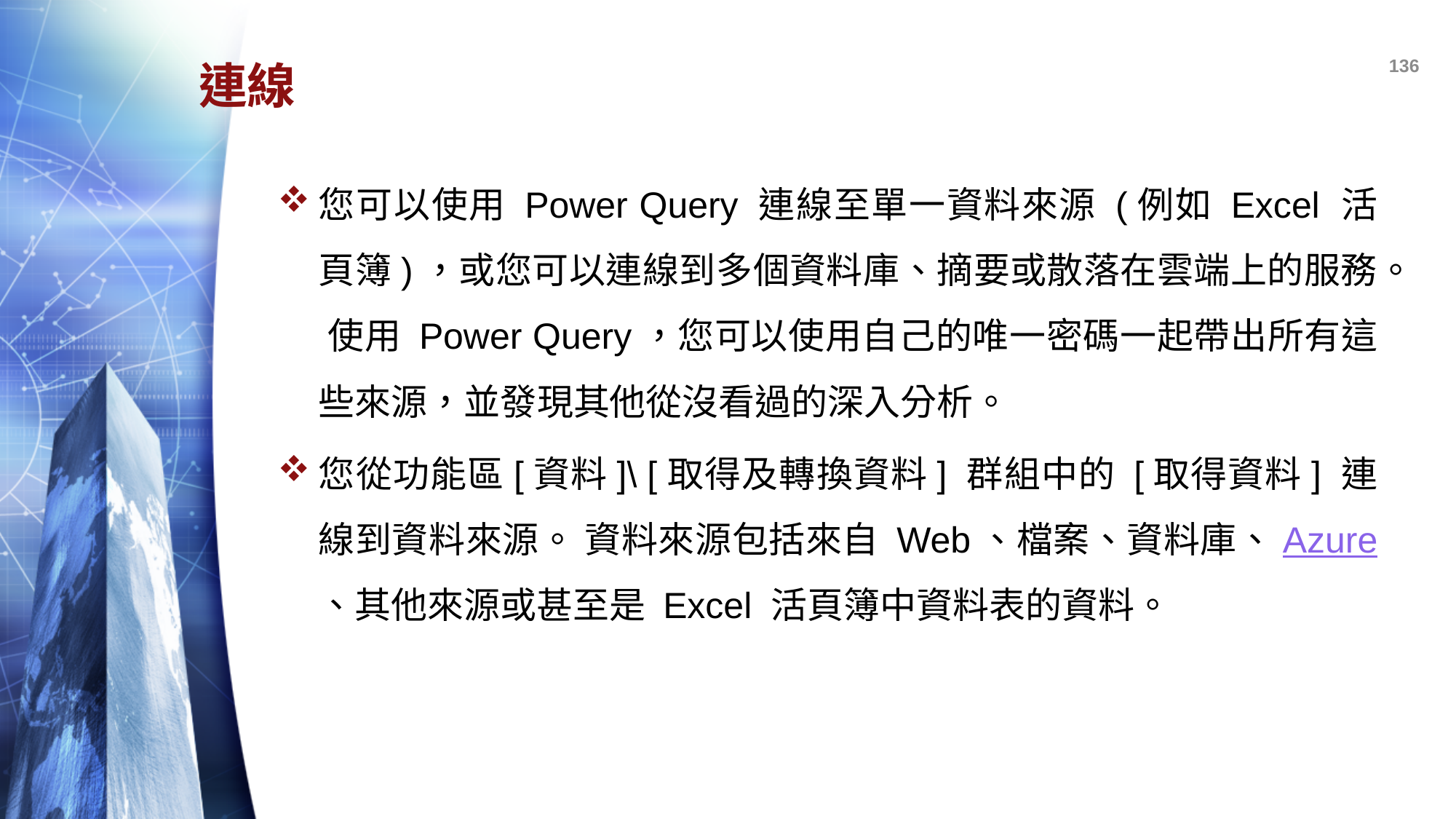

136
# 連線
您可以使用 Power Query 連線至單一資料來源 (例如 Excel 活頁簿)，或您可以連線到多個資料庫、摘要或散落在雲端上的服務。 使用 Power Query，您可以使用自己的唯一密碼一起帶出所有這些來源，並發現其他從沒看過的深入分析。
您從功能區[資料]\ [取得及轉換資料] 群組中的 [取得資料] 連線到資料來源。 資料來源包括來自 Web、檔案、資料庫、Azure、其他來源或甚至是 Excel 活頁簿中資料表的資料。